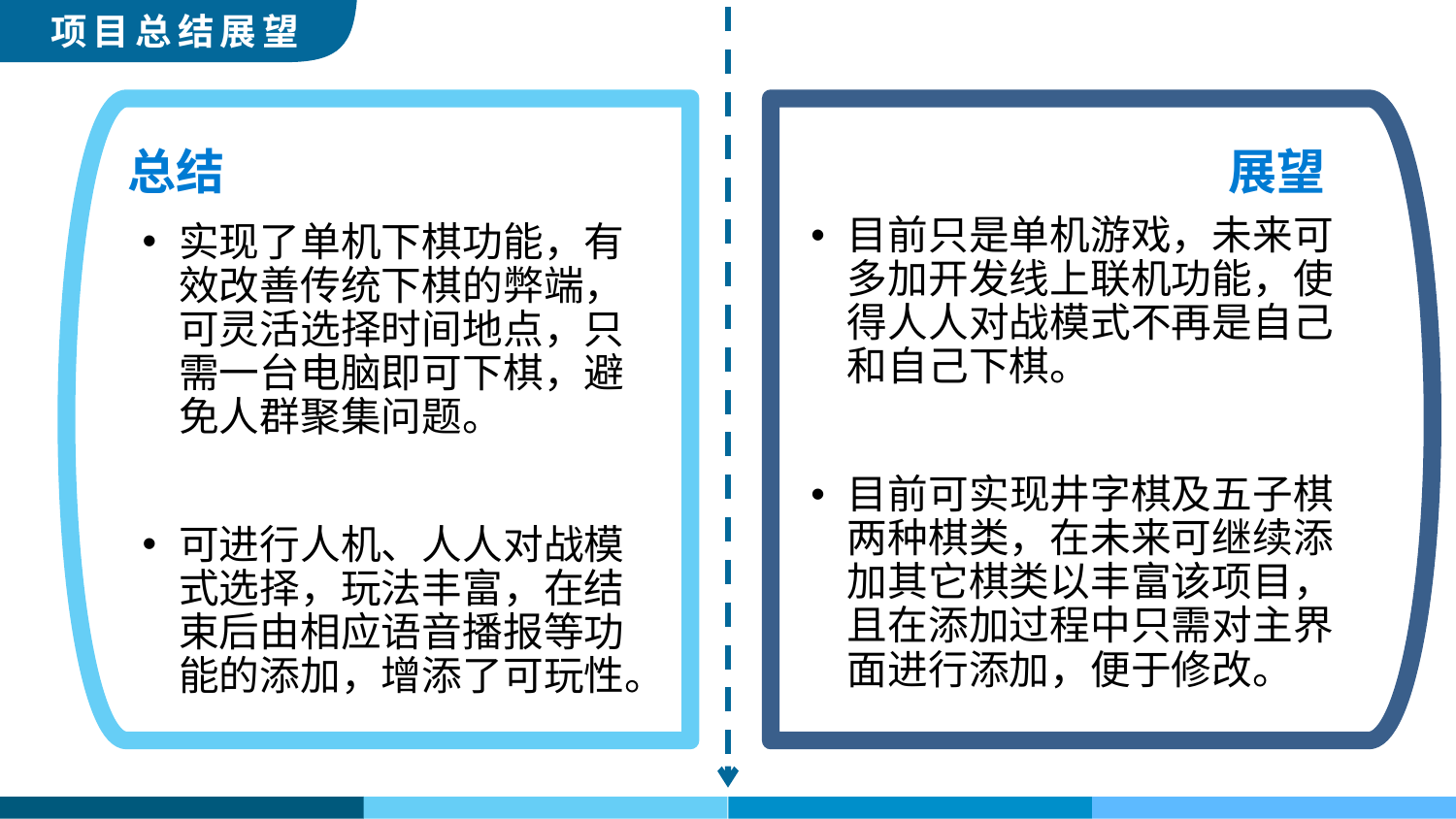

项目总结展望

总结
展望
目前只是单机游戏，未来可多加开发线上联机功能，使得人人对战模式不再是自己和自己下棋。

目前可实现井字棋及五子棋两种棋类，在未来可继续添加其它棋类以丰富该项目，且在添加过程中只需对主界面进行添加，便于修改。
实现了单机下棋功能，有效改善传统下棋的弊端，可灵活选择时间地点，只需一台电脑即可下棋，避免人群聚集问题。

可进行人机、人人对战模式选择，玩法丰富，在结束后由相应语音播报等功能的添加，增添了可玩性。